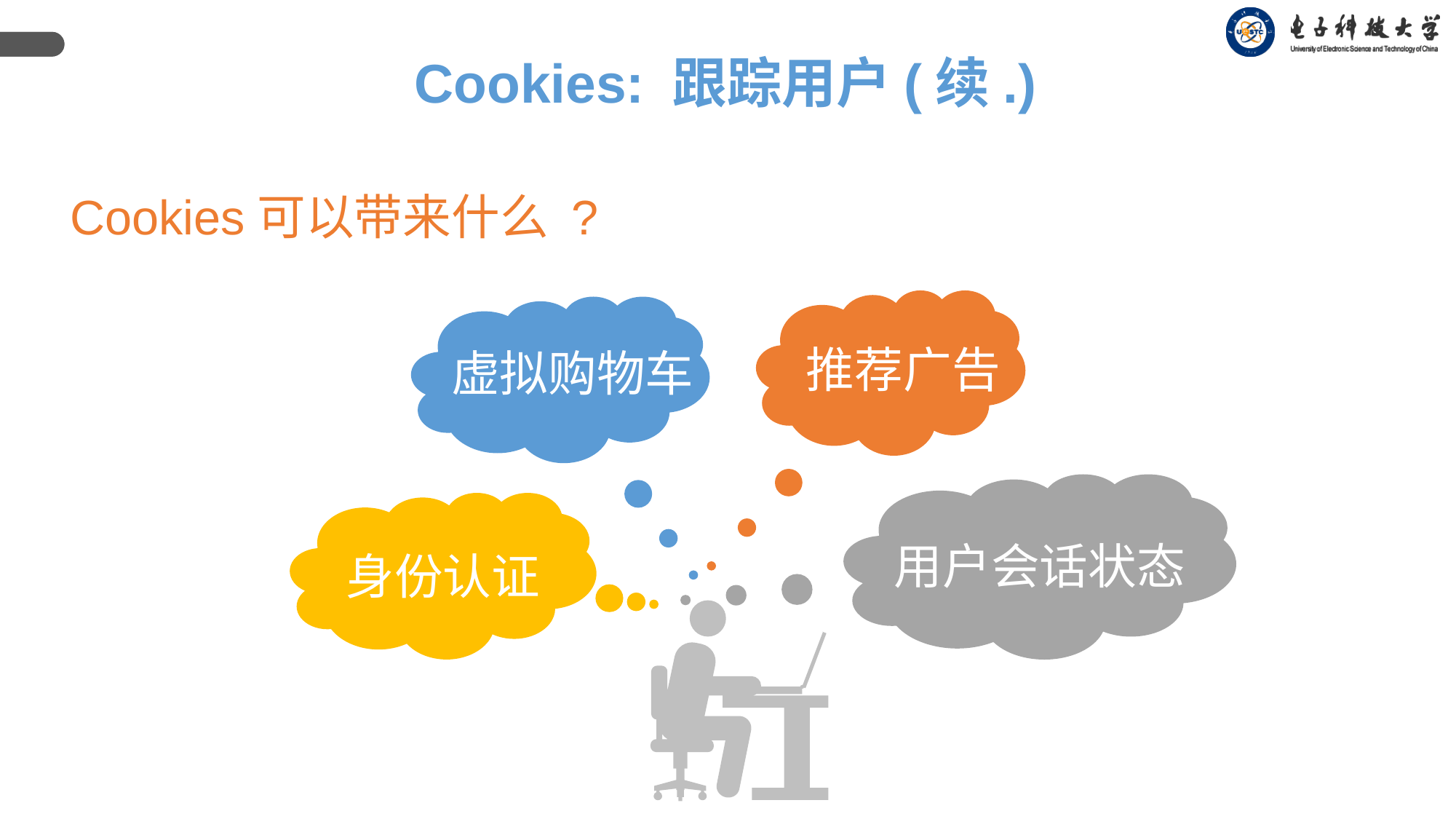

Cookies: 跟踪用户(续.)
Cookies可以带来什么 ?

推荐广告

虚拟购物车

用户会话状态

身份认证